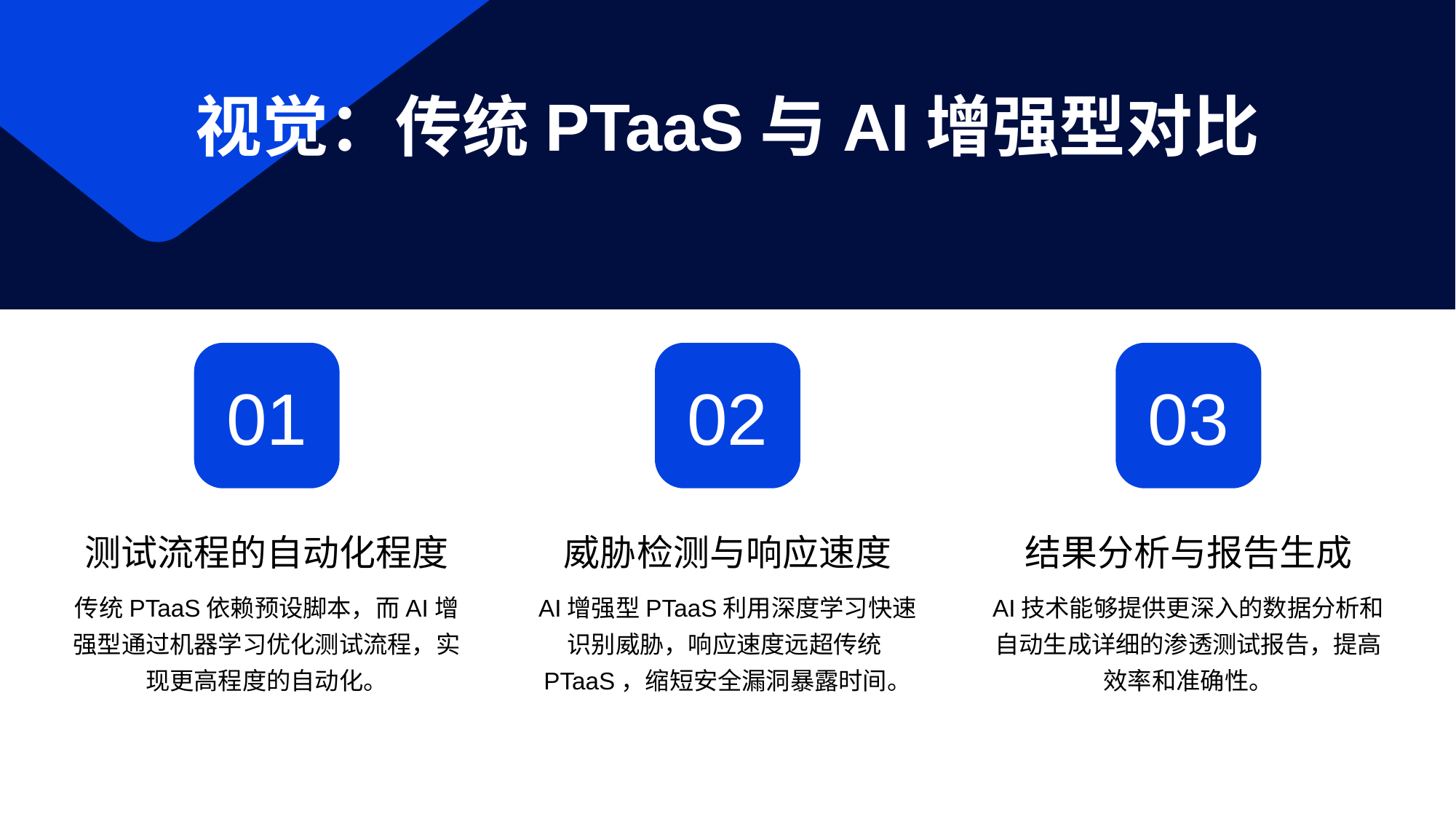

视觉：传统PTaaS与AI增强型对比

01
02
03
测试流程的自动化程度
威胁检测与响应速度
结果分析与报告生成
传统PTaaS依赖预设脚本，而AI增强型通过机器学习优化测试流程，实现更高程度的自动化。
AI增强型PTaaS利用深度学习快速识别威胁，响应速度远超传统PTaaS，缩短安全漏洞暴露时间。
AI技术能够提供更深入的数据分析和自动生成详细的渗透测试报告，提高效率和准确性。